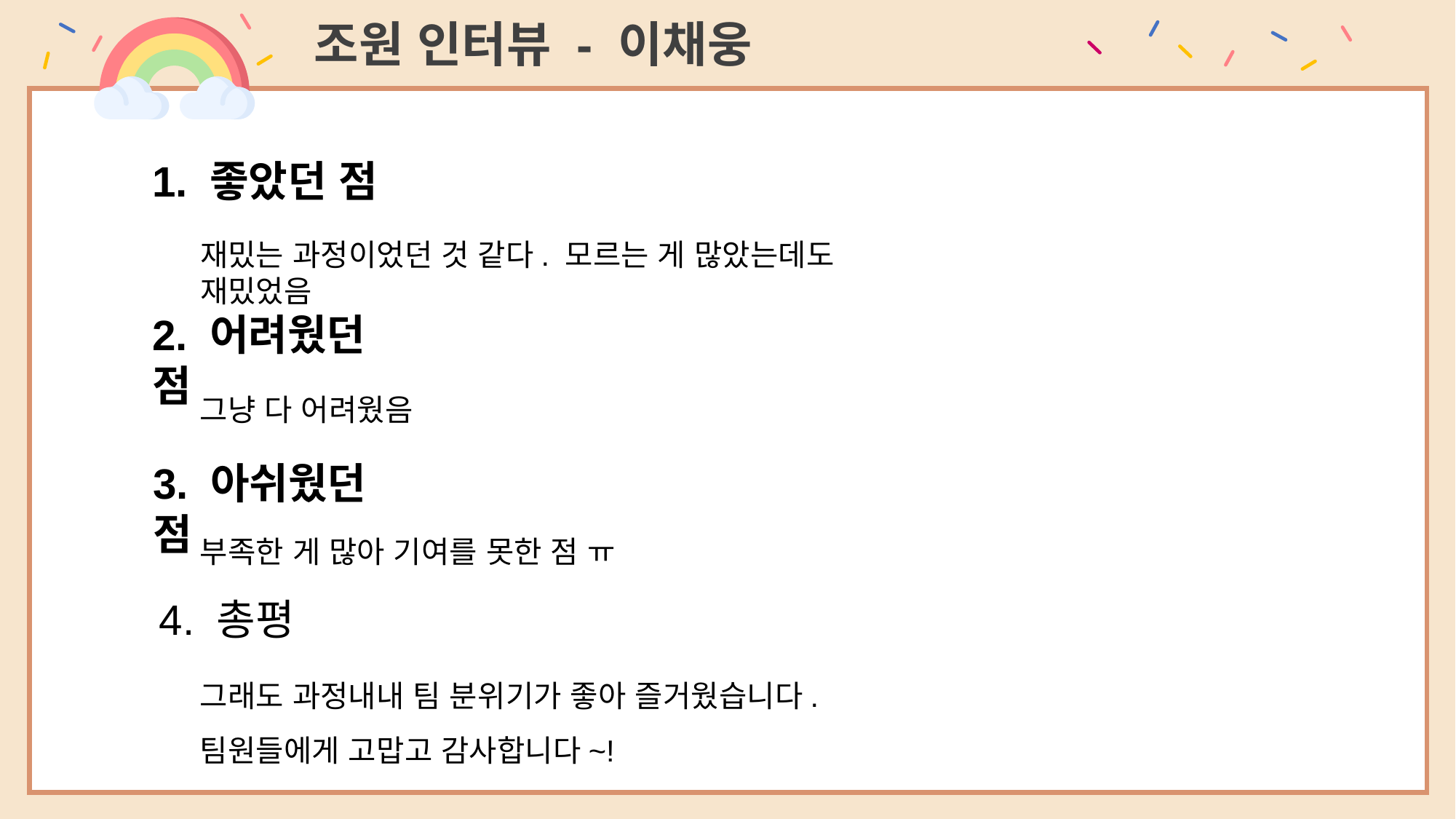

조원 인터뷰 - 이채웅

1. 좋았던 점
재밌는 과정이었던 것 같다. 모르는 게 많았는데도 재밌었음
2. 어려웠던 점
그냥 다 어려웠음
3. 아쉬웠던 점
부족한 게 많아 기여를 못한 점 ㅠ
4. 총평
그래도 과정내내 팀 분위기가 좋아 즐거웠습니다.
팀원들에게 고맙고 감사합니다~!